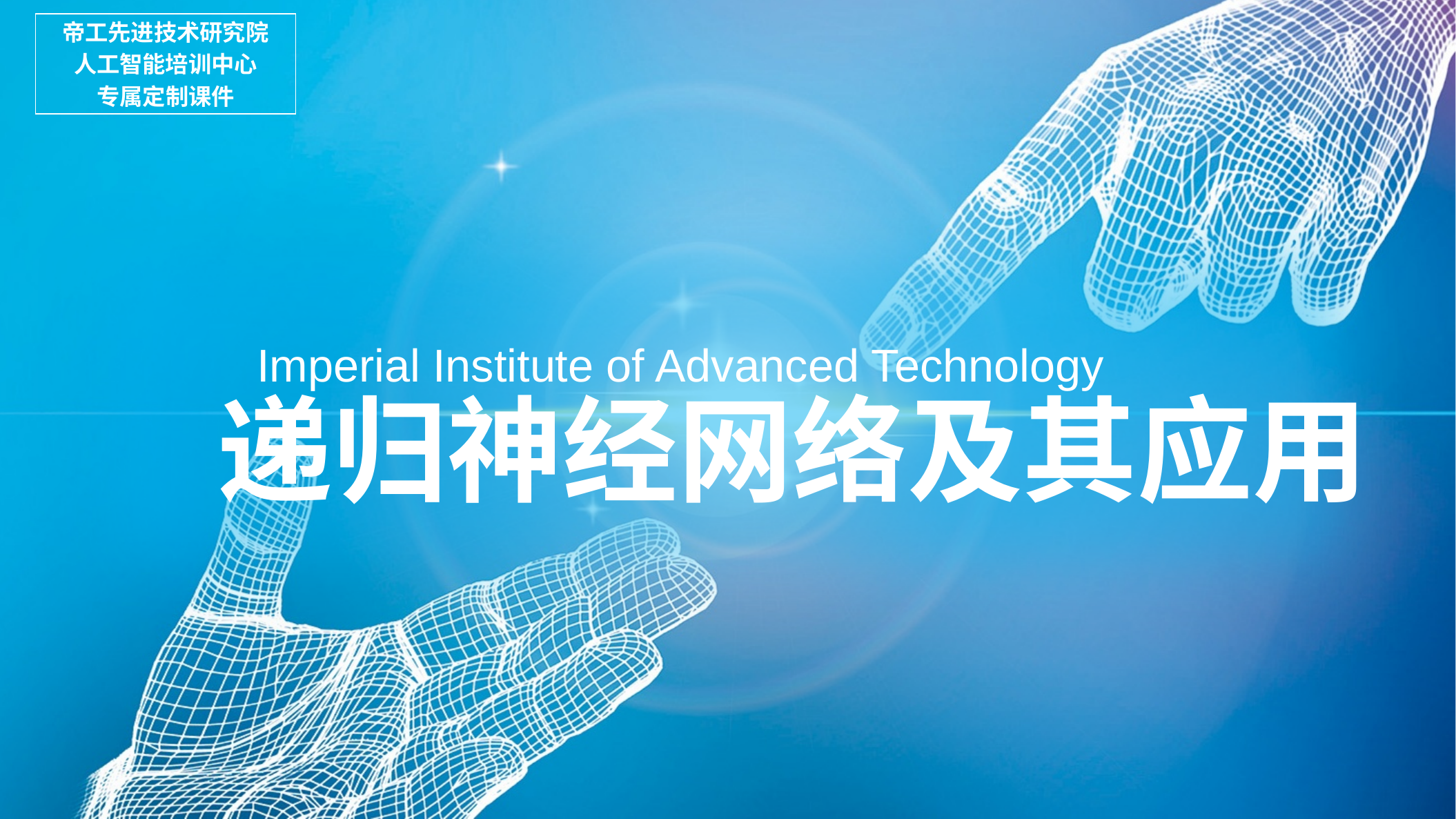

帝工先进技术研究院
人工智能培训中心
专属定制课件

Imperial Institute of Advanced Technology
递归神经网络及其应用